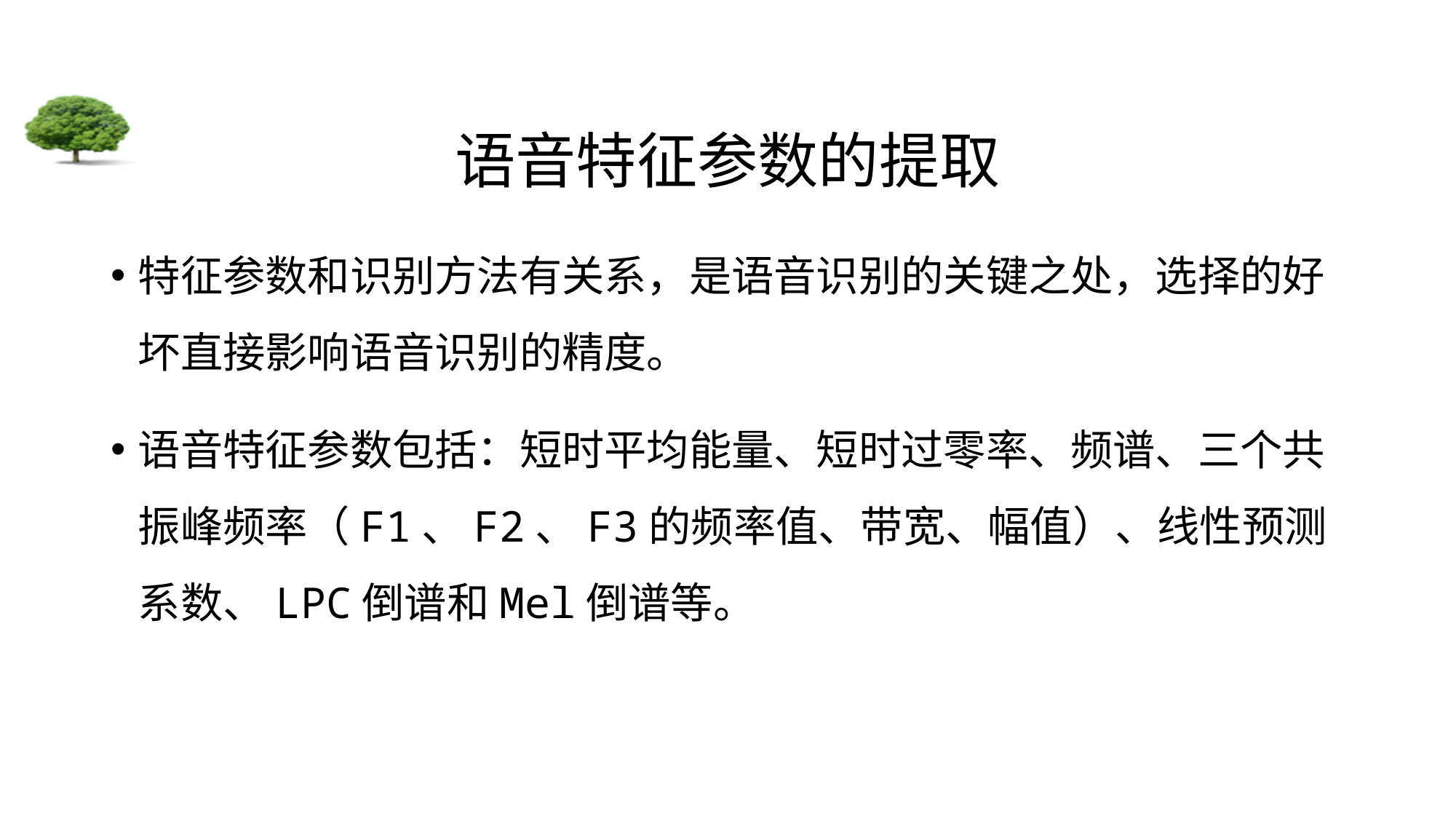

# 语音特征参数的提取
特征参数和识别方法有关系，是语音识别的关键之处，选择的好坏直接影响语音识别的精度。
语音特征参数包括：短时平均能量、短时过零率、频谱、三个共振峰频率（F1、F2、F3的频率值、带宽、幅值）、线性预测系数、LPC倒谱和Mel倒谱等。